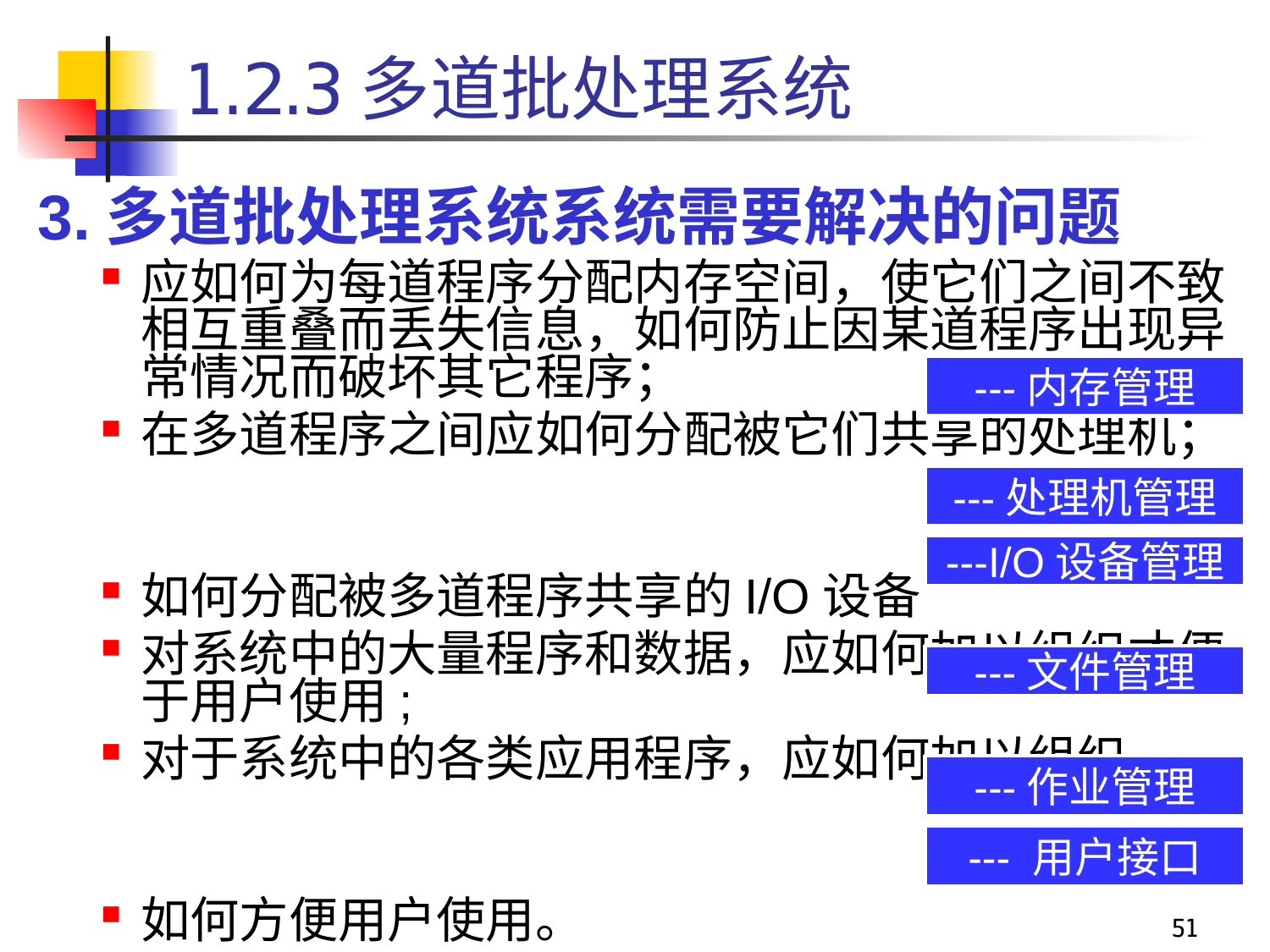

1.2.3多道批处理系统
3.多道批处理系统系统需要解决的问题
应如何为每道程序分配内存空间，使它们之间不致相互重叠而丢失信息，如何防止因某道程序出现异常情况而破坏其它程序；
在多道程序之间应如何分配被它们共享的处理机；

如何分配被多道程序共享的I/O设备
对系统中的大量程序和数据，应如何加以组织才便于用户使用;
对于系统中的各类应用程序，应如何加以组织。

如何方便用户使用。

---内存管理
---处理机管理
---I/O设备管理
---文件管理
---作业管理
--- 用户接口
51